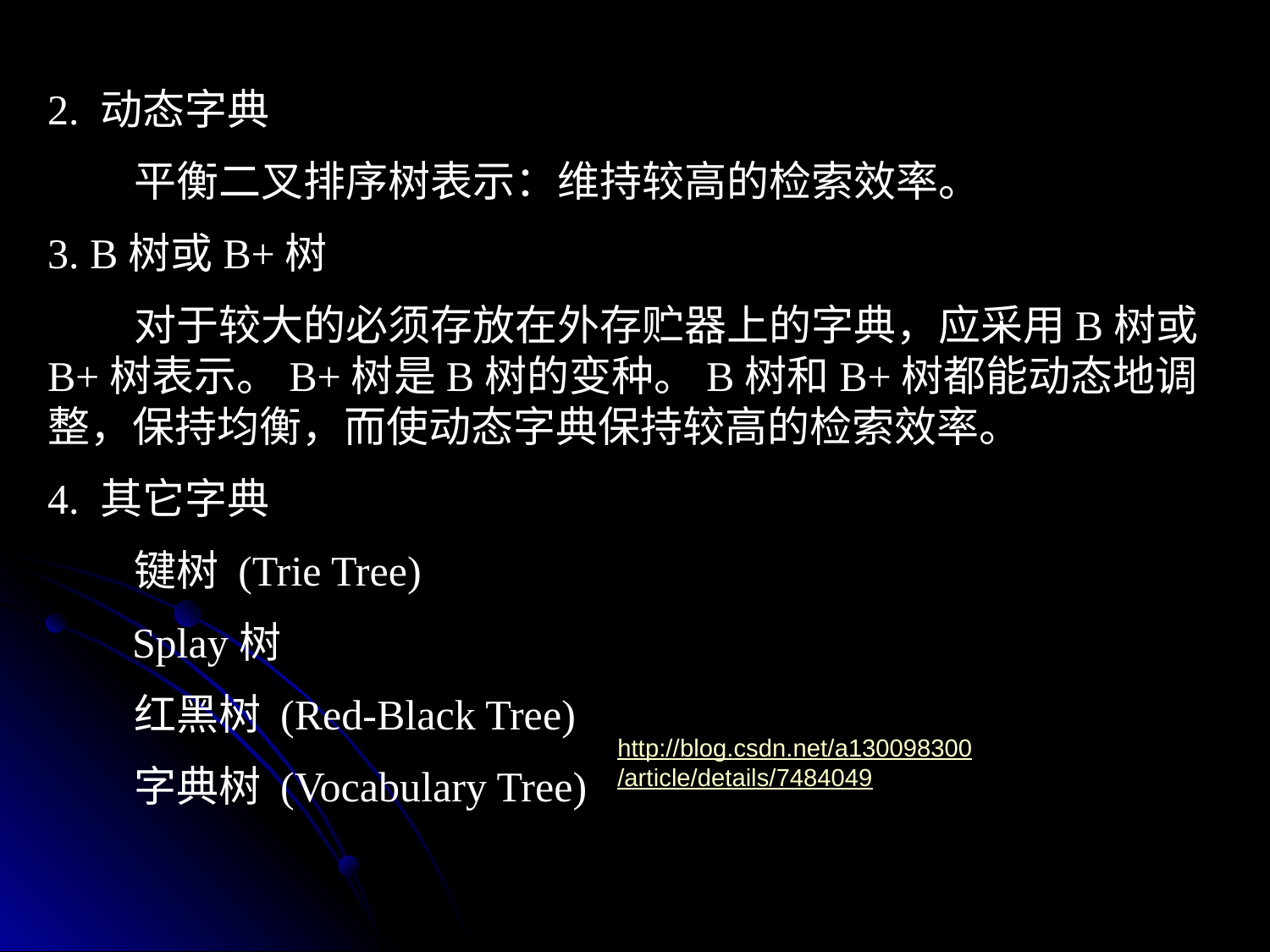

2. 动态字典
        平衡二叉排序树表示：维持较高的检索效率。
3. B树或B+树
        对于较大的必须存放在外存贮器上的字典，应采用B树或B+树表示。B+树是B树的变种。B树和B+树都能动态地调整，保持均衡，而使动态字典保持较高的检索效率。
4. 其它字典
        键树 (Trie Tree)
        Splay树
        红黑树 (Red-Black Tree)
        字典树 (Vocabulary Tree)
http://blog.csdn.net/a130098300/article/details/7484049